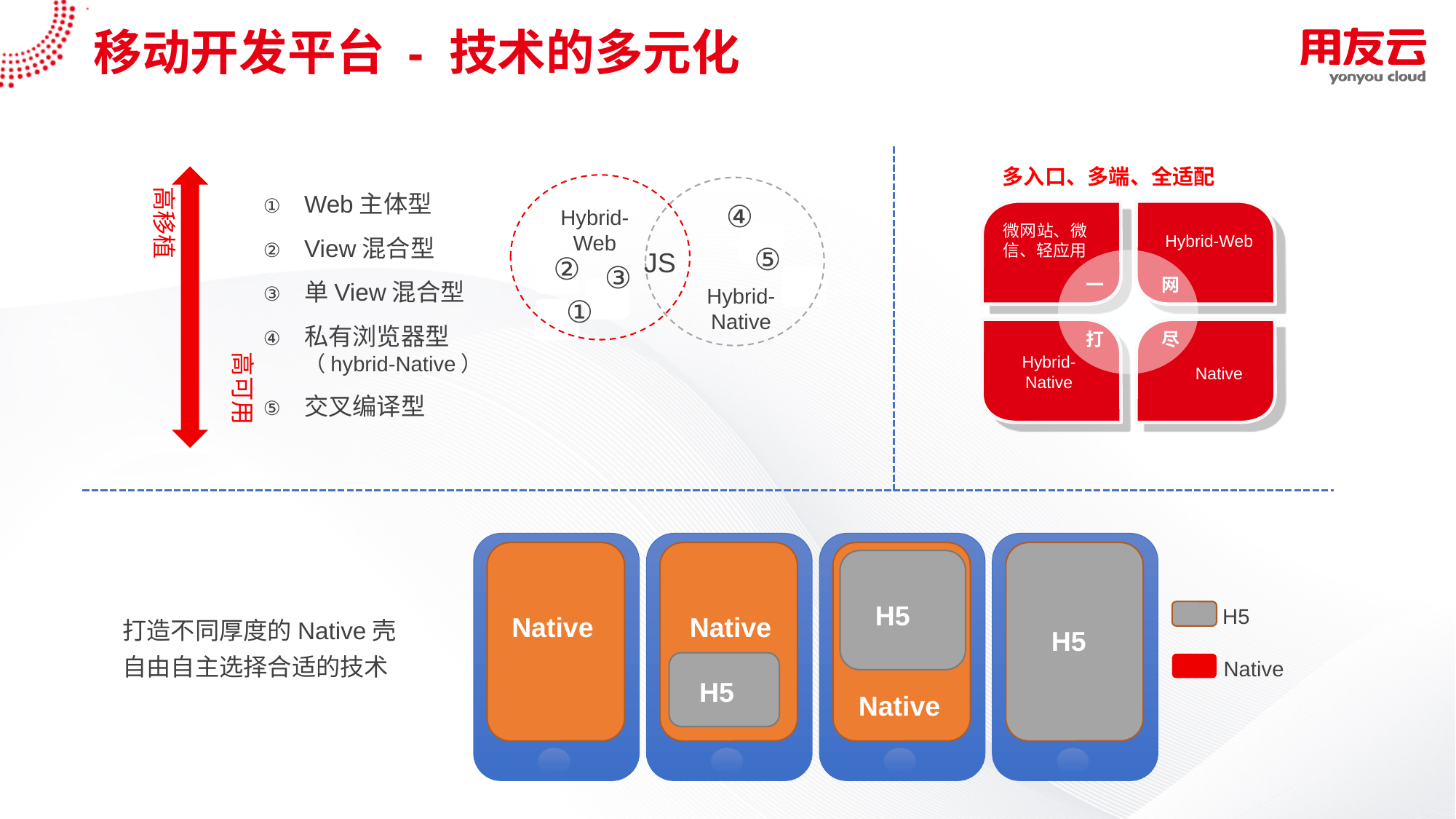

# 移动开发平台 - 技术的多元化
多入口、多端、全适配

④
Hybrid-Web

⑤
JS
②
③

Hybrid-Native

①

高移植
Web主体型
View混合型
单View混合型
私有浏览器型
（hybrid-Native）
交叉编译型

微网站、微信、轻应用
Hybrid-Web

一
网

打
尽
Hybrid-Native
Native
高可用

H5
Native
Native
H5
H5
Native
H5

打造不同厚度的Native壳
自由自主选择合适的技术
Native